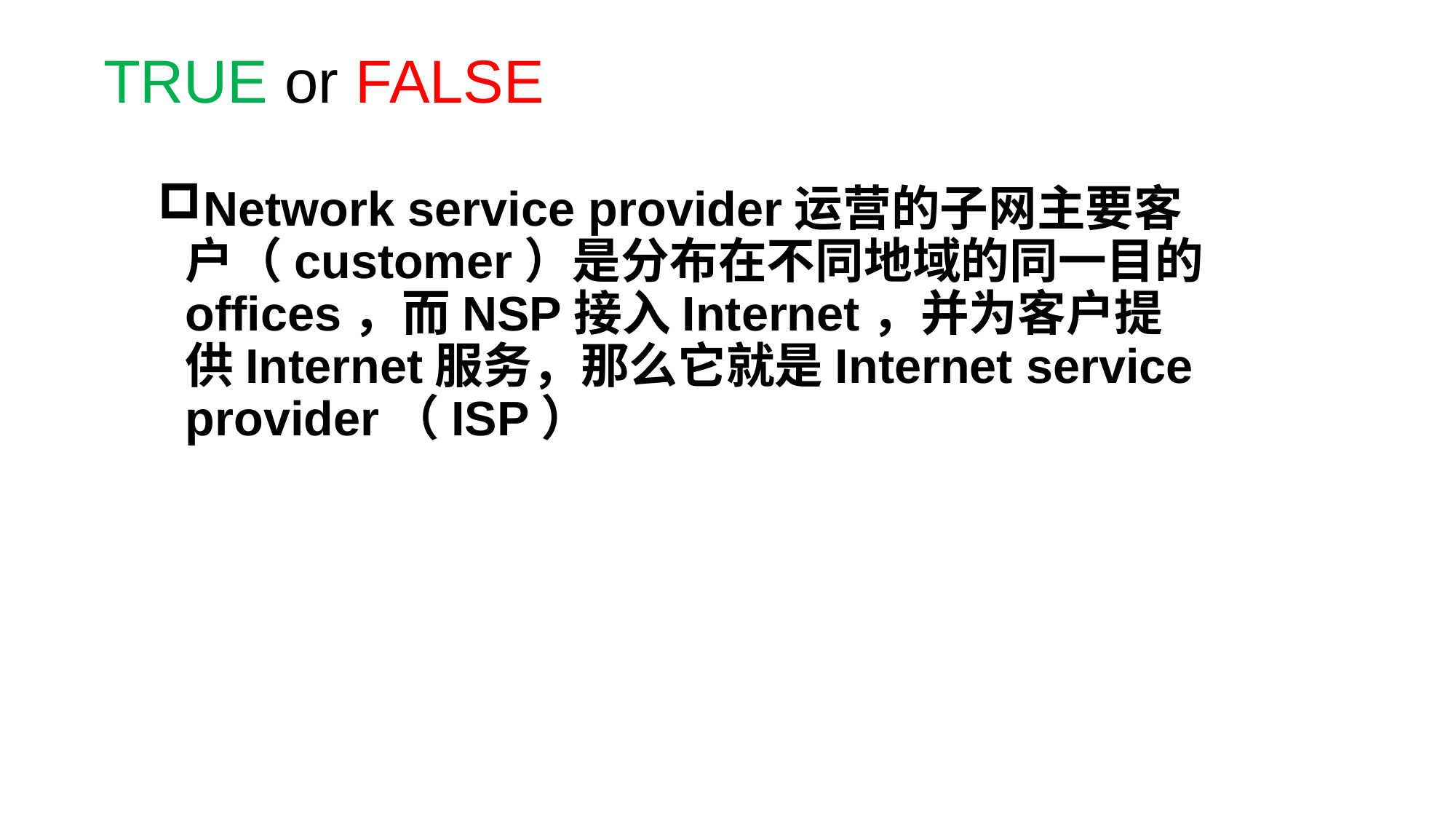

TRUE or FALSE

Network service provider运营的子网主要客户（customer）是分布在不同地域的同一目的offices，而NSP接入Internet，并为客户提供Internet服务，那么它就是Internet service provider（ISP）